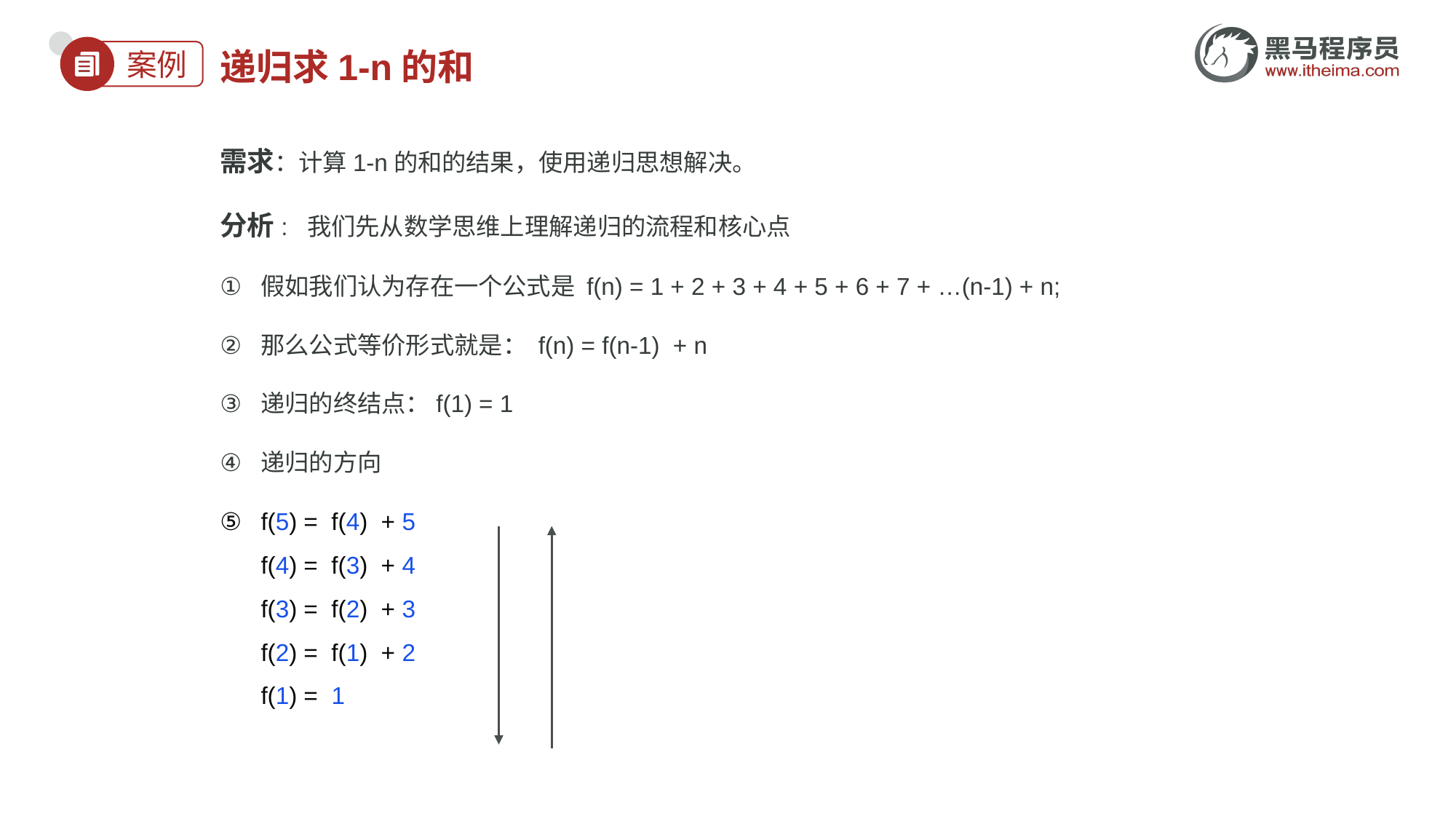

# 递归求1-n的和
需求：计算1-n的和的结果，使用递归思想解决。
分析:  我们先从数学思维上理解递归的流程和核心点
假如我们认为存在一个公式是 f(n) = 1 + 2 + 3 + 4 + 5 + 6 + 7 + …(n-1) + n;
那么公式等价形式就是： f(n) = f(n-1)  + n
递归的终结点：f(1) = 1
递归的方向
f(5) =  f(4)  + 5
f(4) =  f(3)  + 4
f(3) =  f(2)  + 3
f(2) =  f(1)  + 2
f(1) =  1